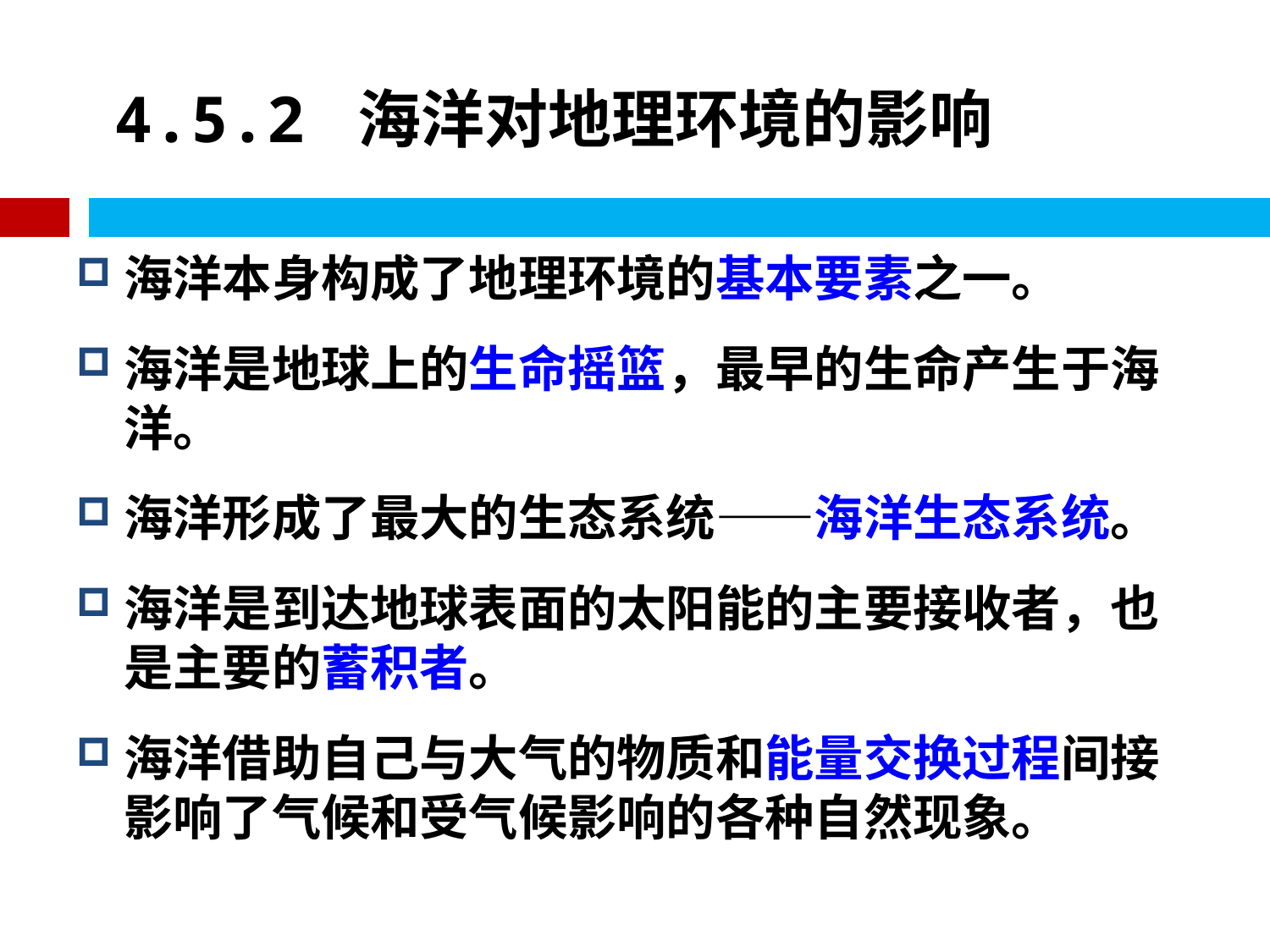

# 4.5.2 海洋对地理环境的影响
海洋本身构成了地理环境的基本要素之一。
海洋是地球上的生命摇篮，最早的生命产生于海洋。
海洋形成了最大的生态系统——海洋生态系统。
海洋是到达地球表面的太阳能的主要接收者，也是主要的蓄积者。
海洋借助自己与大气的物质和能量交换过程间接影响了气候和受气候影响的各种自然现象。